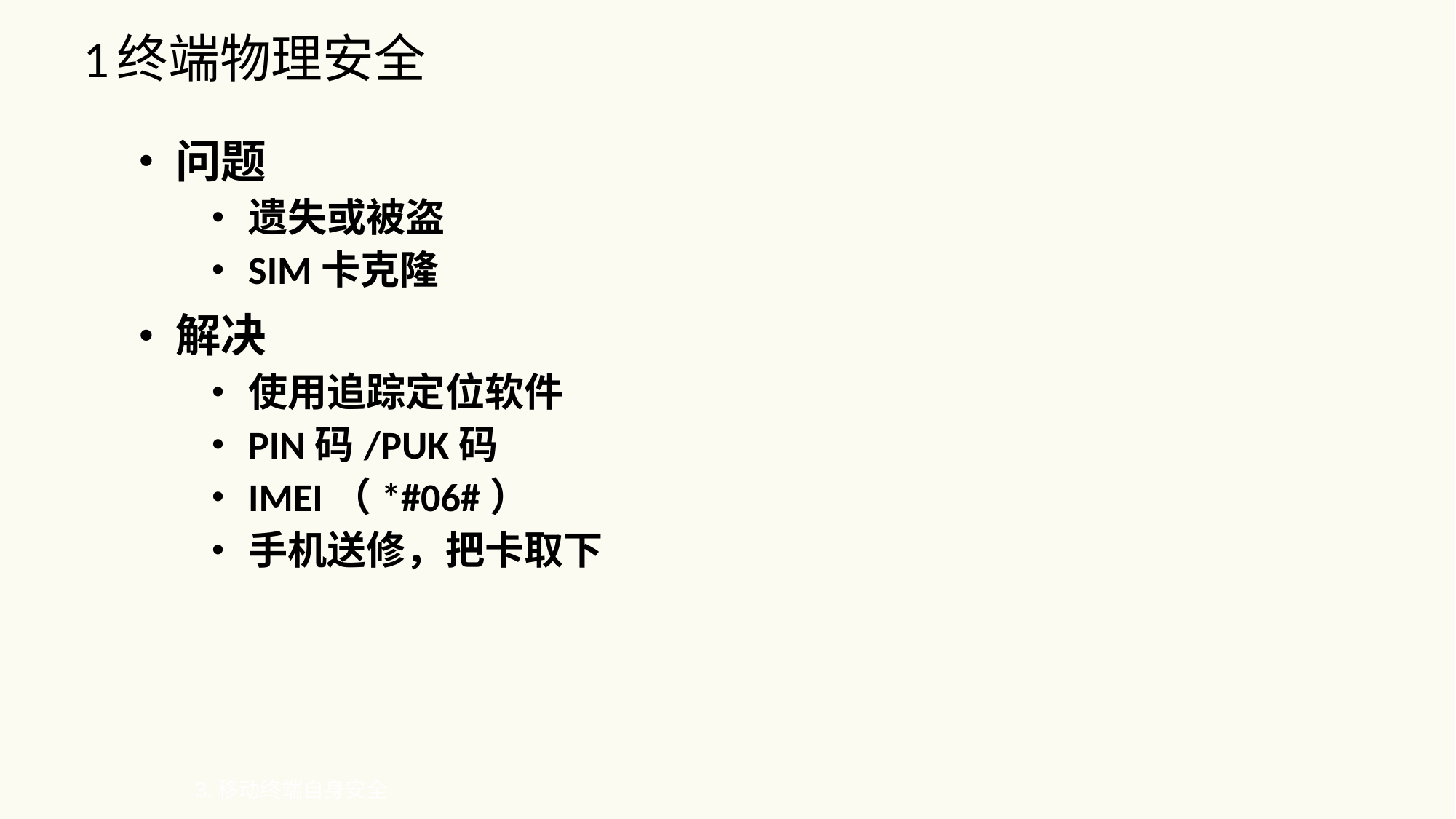

# 1终端物理安全
问题
遗失或被盗
SIM卡克隆
解决
使用追踪定位软件
PIN码/PUK码
IMEI（*#06#）
手机送修，把卡取下
3.移动终端自身安全